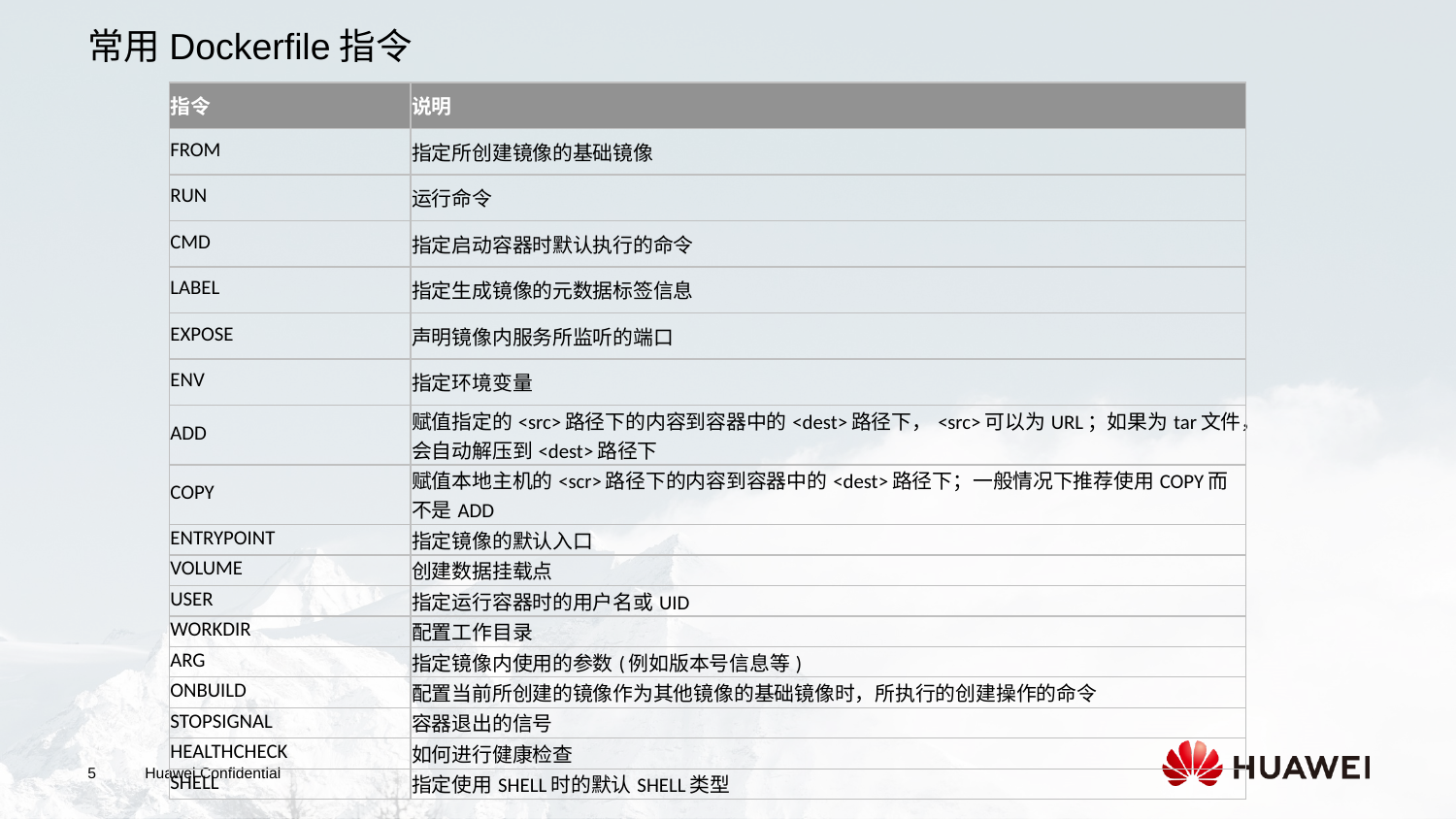

常用Dockerfile指令

| 指令 | 说明 |
| --- | --- |
| FROM | 指定所创建镜像的基础镜像 |
| RUN | 运行命令 |
| CMD | 指定启动容器时默认执行的命令 |
| LABEL | 指定生成镜像的元数据标签信息 |
| EXPOSE | 声明镜像内服务所监听的端口 |
| ENV | 指定环境变量 |
| ADD | 赋值指定的<src>路径下的内容到容器中的<dest>路径下，<src>可以为URL；如果为tar文件，会自动解压到<dest>路径下 |
| COPY | 赋值本地主机的<scr>路径下的内容到容器中的<dest>路径下；一般情况下推荐使用COPY而不是ADD |
| ENTRYPOINT | 指定镜像的默认入口 |
| VOLUME | 创建数据挂载点 |
| USER | 指定运行容器时的用户名或UID |
| WORKDIR | 配置工作目录 |
| ARG | 指定镜像内使用的参数(例如版本号信息等) |
| ONBUILD | 配置当前所创建的镜像作为其他镜像的基础镜像时，所执行的创建操作的命令 |
| STOPSIGNAL | 容器退出的信号 |
| HEALTHCHECK | 如何进行健康检查 |
| SHELL | 指定使用SHELL时的默认SHELL类型 |
5